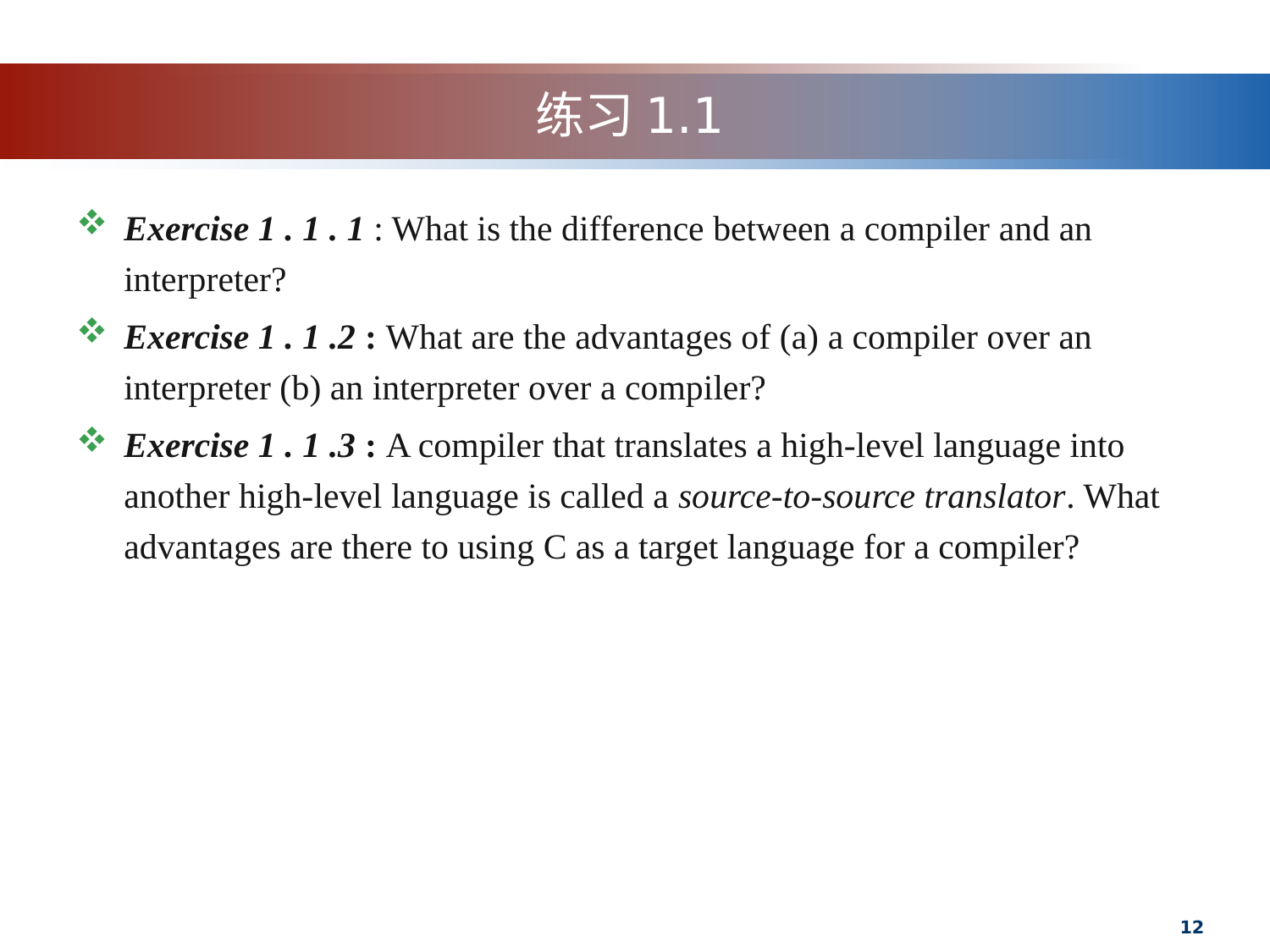

# 练习1.1
Exercise 1 . 1 . 1 : What is the difference between a compiler and an interpreter?
Exercise 1 . 1 .2 : What are the advantages of (a) a compiler over an interpreter (b) an interpreter over a compiler?
Exercise 1 . 1 .3 : A compiler that translates a high-level language into another high-level language is called a source-to-source translator. What advantages are there to using C as a target language for a compiler?
12